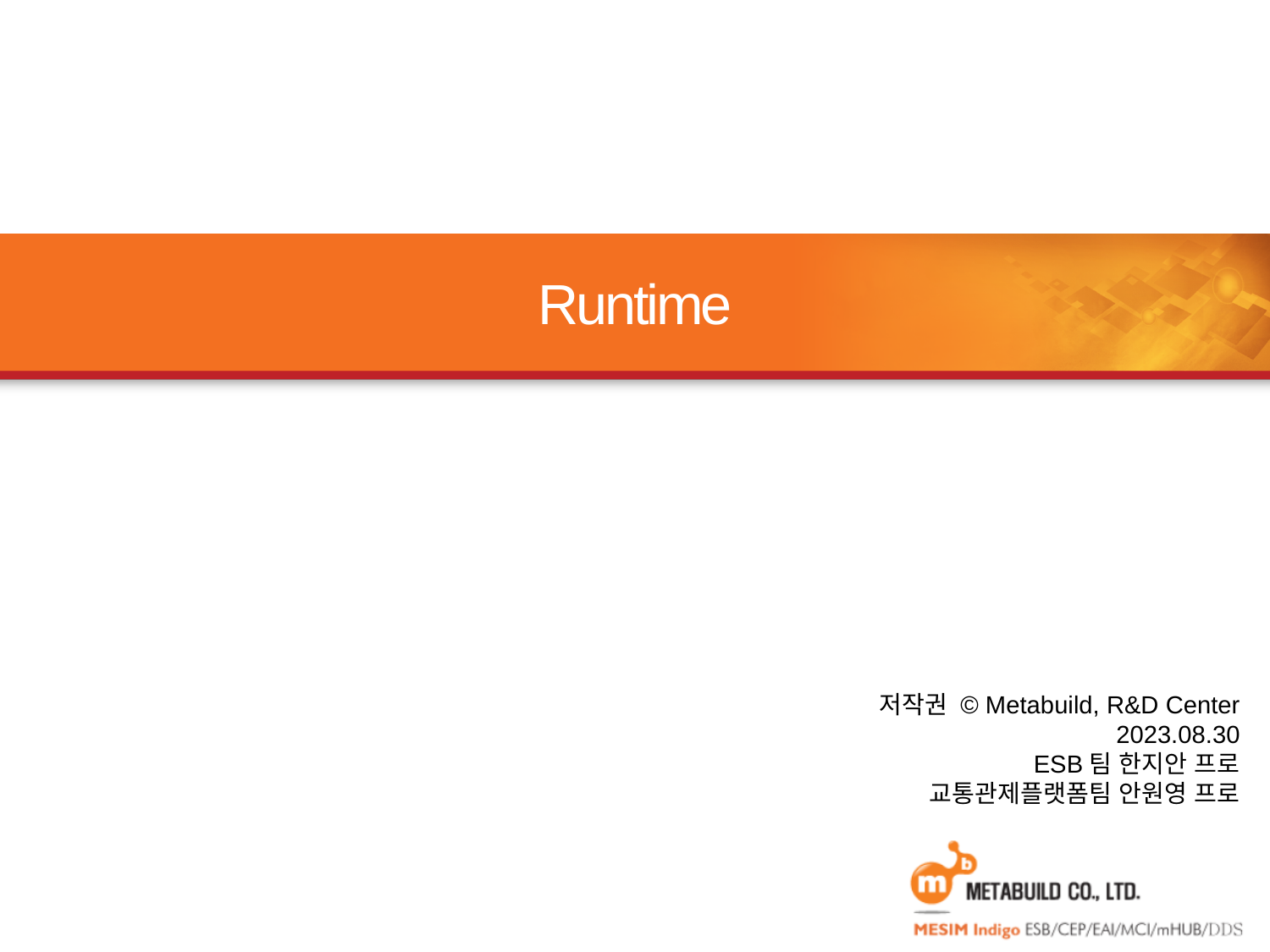

# Runtime
저작권 © Metabuild, R&D Center
2023.08.30
  ESB팀 한지안 프로
교통관제플랫폼팀 안원영 프로